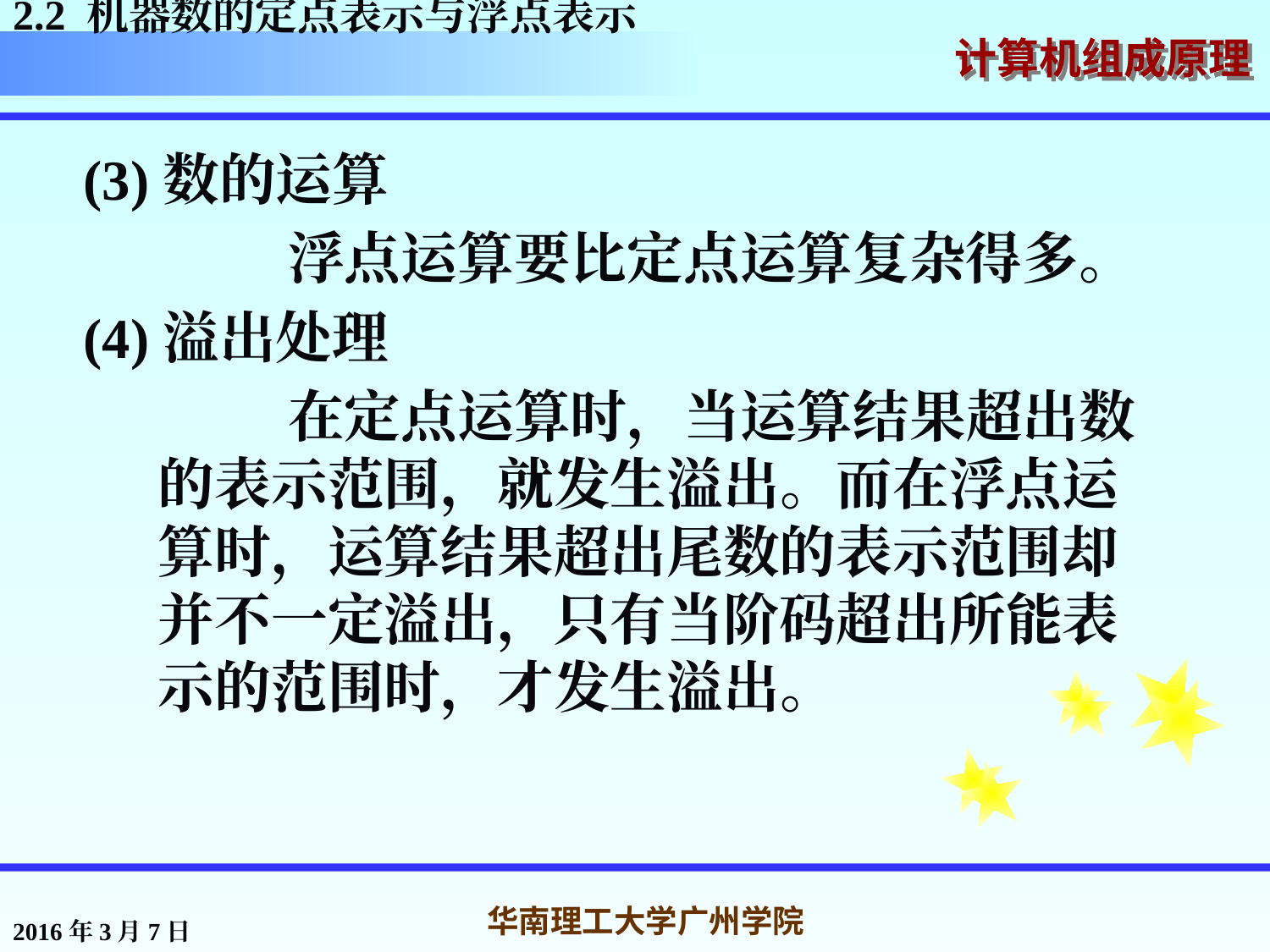

2.2 机器数的定点表示与浮点表示
  (3)数的运算
           浮点运算要比定点运算复杂得多。
  (4)溢出处理
           在定点运算时，当运算结果超出数的表示范围，就发生溢出。而在浮点运算时，运算结果超出尾数的表示范围却并不一定溢出，只有当阶码超出所能表示的范围时，才发生溢出。
2016年3月7日
华南理工大学广州学院